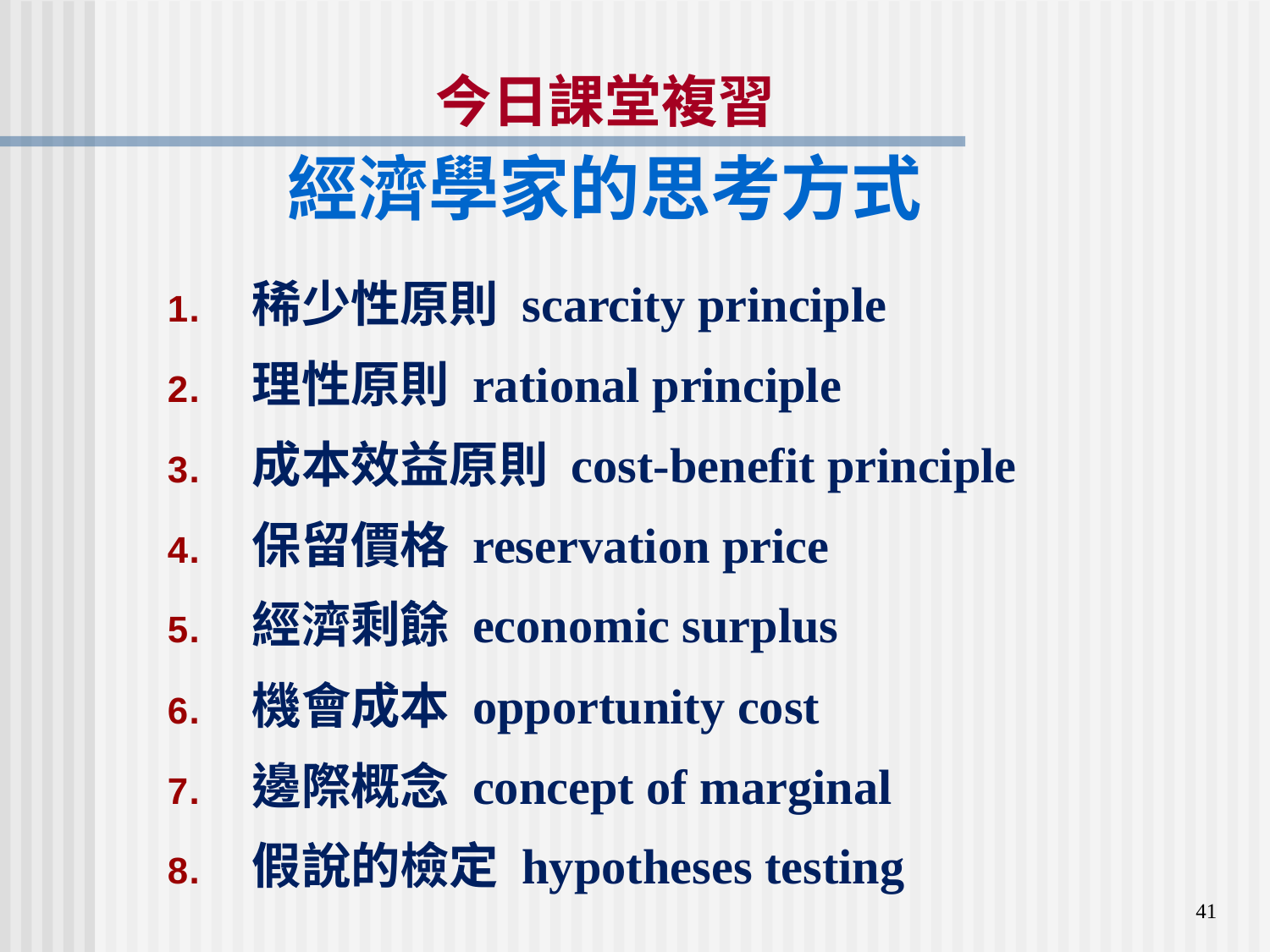

今日課堂複習
經濟學家的思考方式
稀少性原則 scarcity principle
理性原則 rational principle
成本效益原則 cost-benefit principle
保留價格 reservation price
經濟剩餘 economic surplus
機會成本 opportunity cost
邊際概念 concept of marginal
假說的檢定 hypotheses testing
41